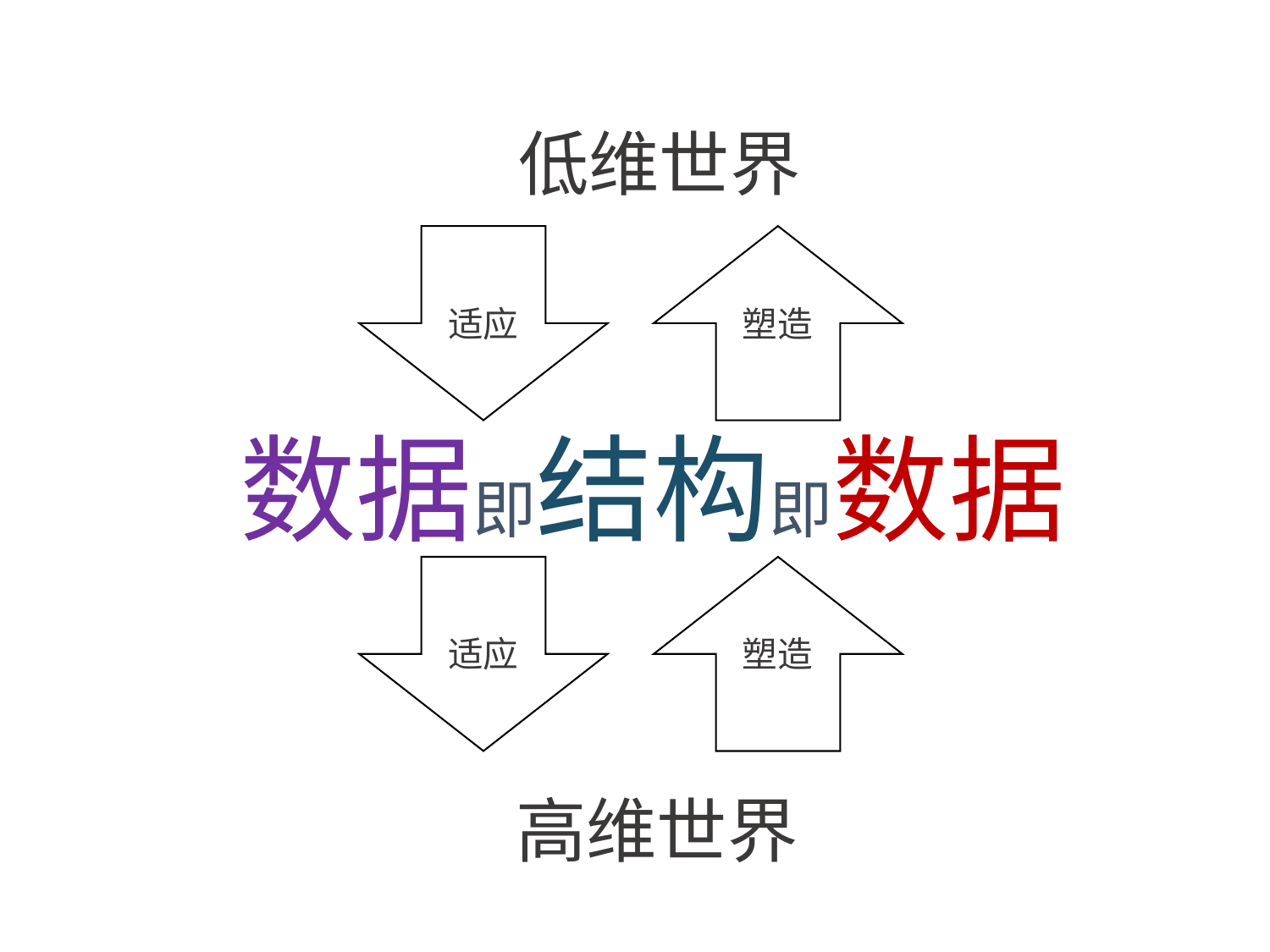

低维世界

适应
塑造
数据即结构即数据

适应
塑造
高维世界